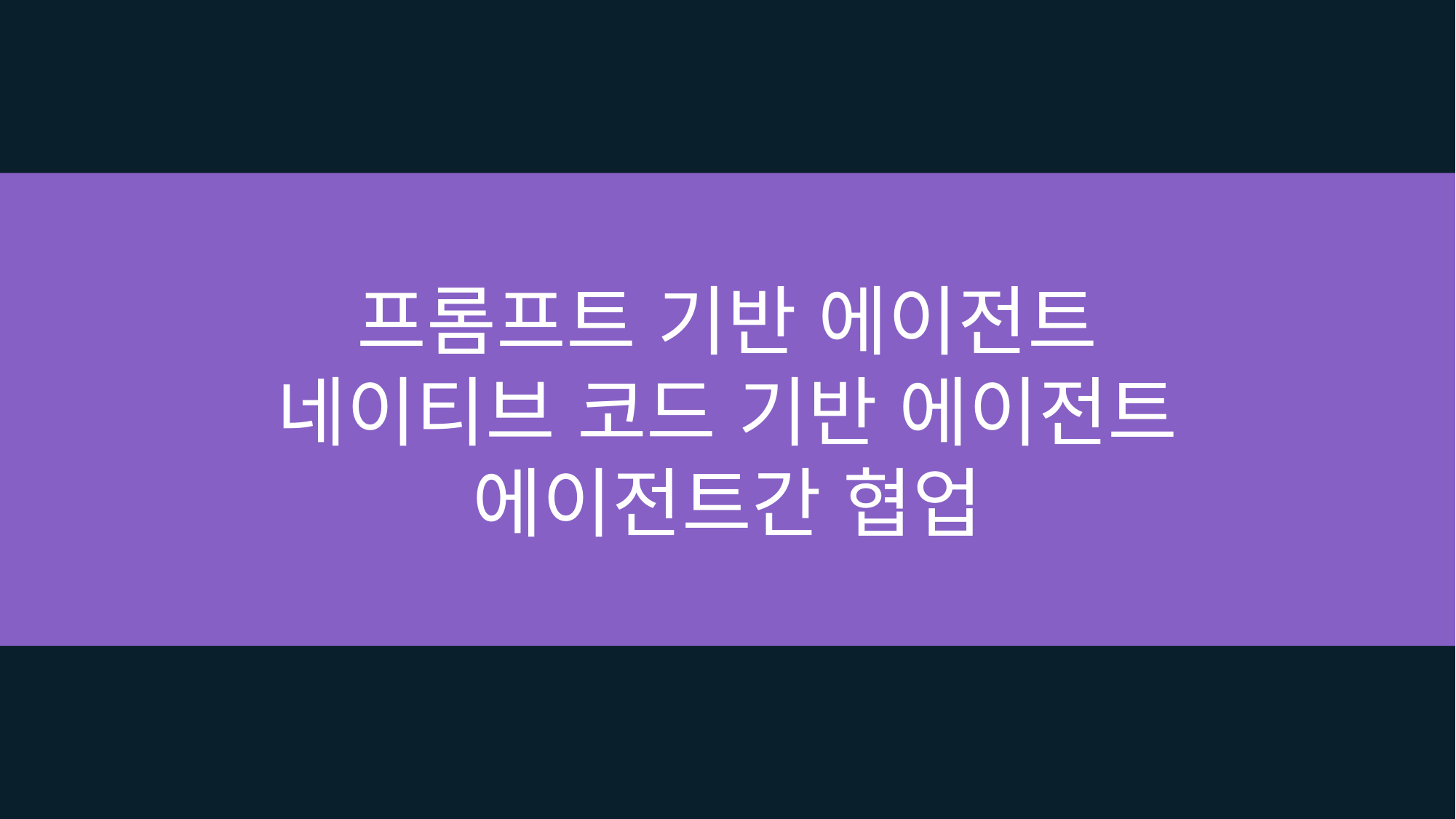

프롬프트 기반 에이전트
네이티브 코드 기반 에이전트
에이전트간 협업